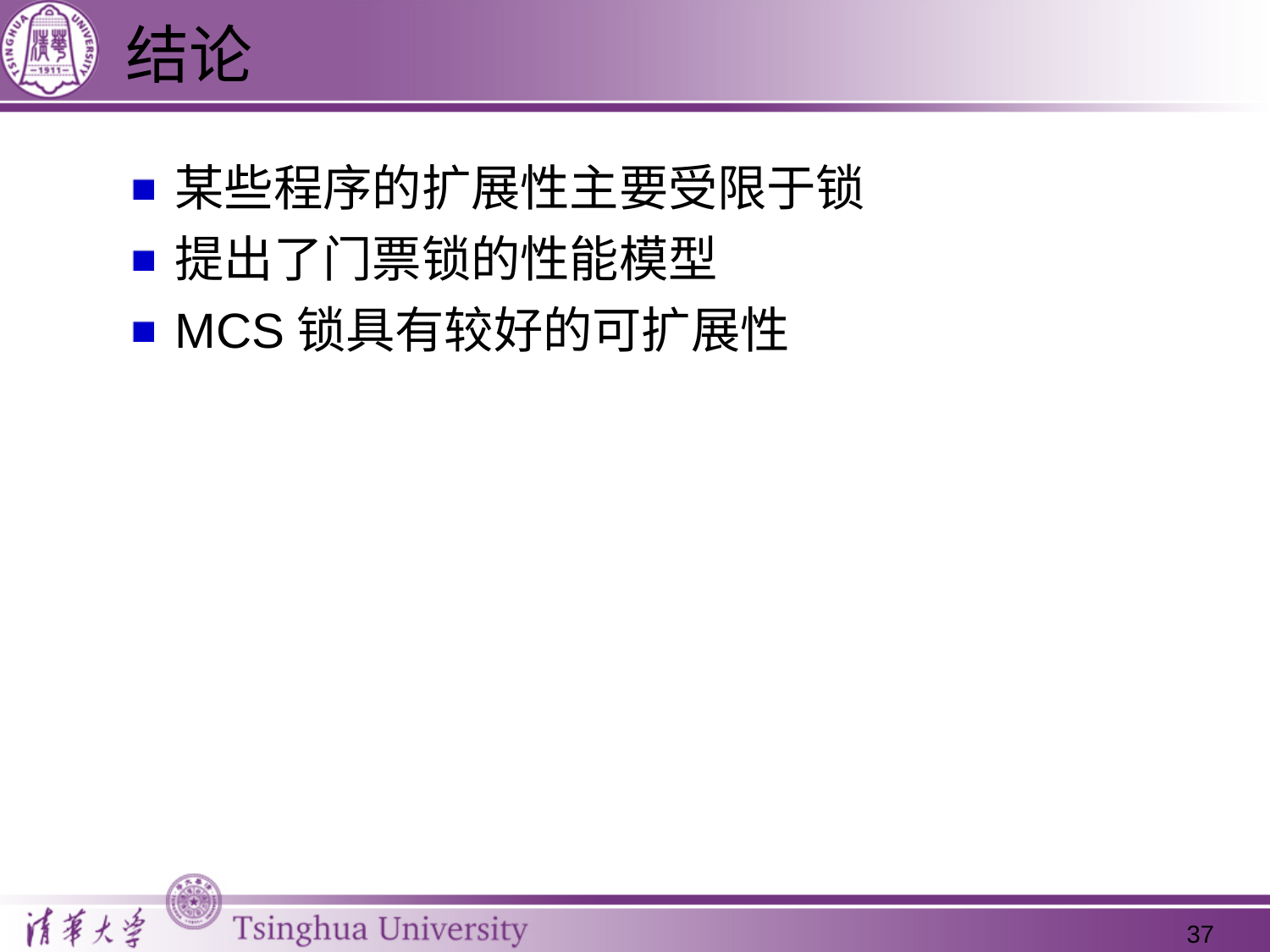

# 结论
某些程序的扩展性主要受限于锁
提出了门票锁的性能模型
MCS锁具有较好的可扩展性
37